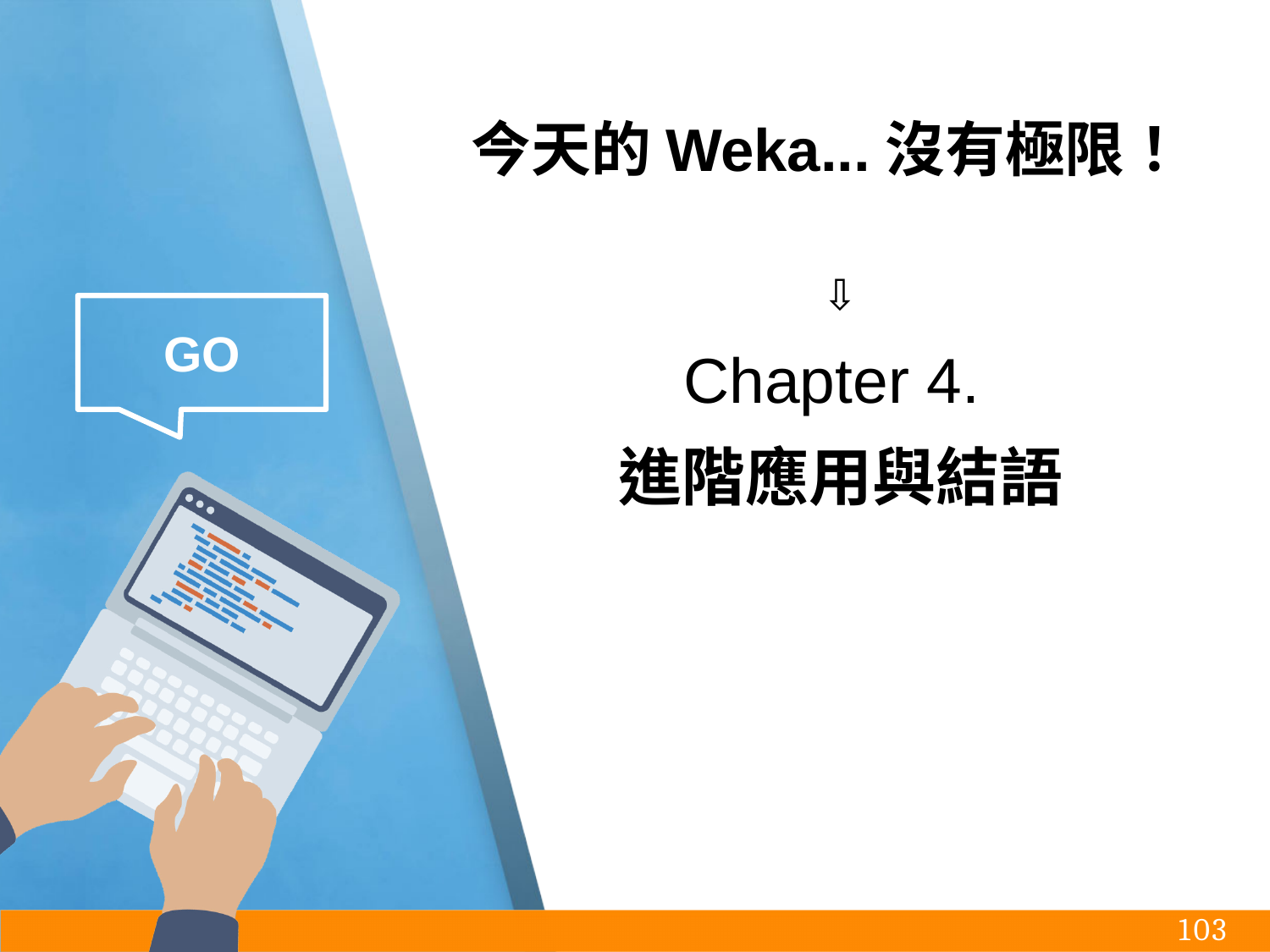

# 今天的Weka...沒有極限！
⇩
Chapter 4.
進階應用與結語
GO
103